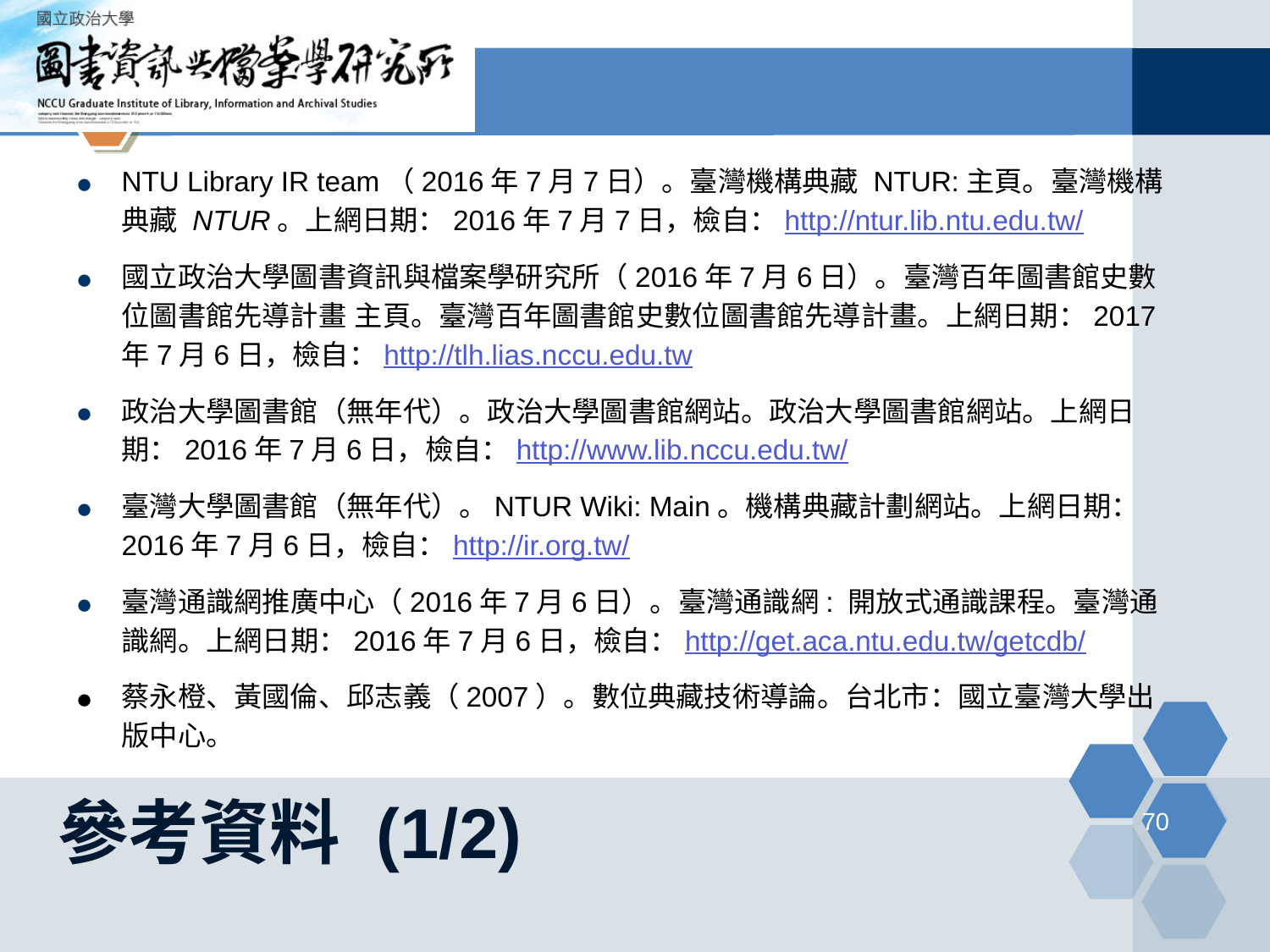

NTU Library IR team（2016年7月7日）。臺灣機構典藏 NTUR:主頁。臺灣機構典藏 NTUR。上網日期：2016年7月7日，檢自：http://ntur.lib.ntu.edu.tw/
國立政治大學圖書資訊與檔案學研究所（2016年7月6日）。臺灣百年圖書館史數位圖書館先導計畫 主頁。臺灣百年圖書館史數位圖書館先導計畫。上網日期：2017年7月6日，檢自：http://tlh.lias.nccu.edu.tw
政治大學圖書館（無年代）。政治大學圖書館網站。政治大學圖書館網站。上網日期：2016年7月6日，檢自：http://www.lib.nccu.edu.tw/
臺灣大學圖書館（無年代）。NTUR Wiki: Main。機構典藏計劃網站。上網日期：2016年7月6日，檢自：http://ir.org.tw/
臺灣通識網推廣中心（2016年7月6日）。臺灣通識網: 開放式通識課程。臺灣通識網。上網日期：2016年7月6日，檢自：http://get.aca.ntu.edu.tw/getcdb/
蔡永橙、黃國倫、邱志義（2007）。數位典藏技術導論。台北市：國立臺灣大學出版中心。
# 參考資料 (1/2)
70